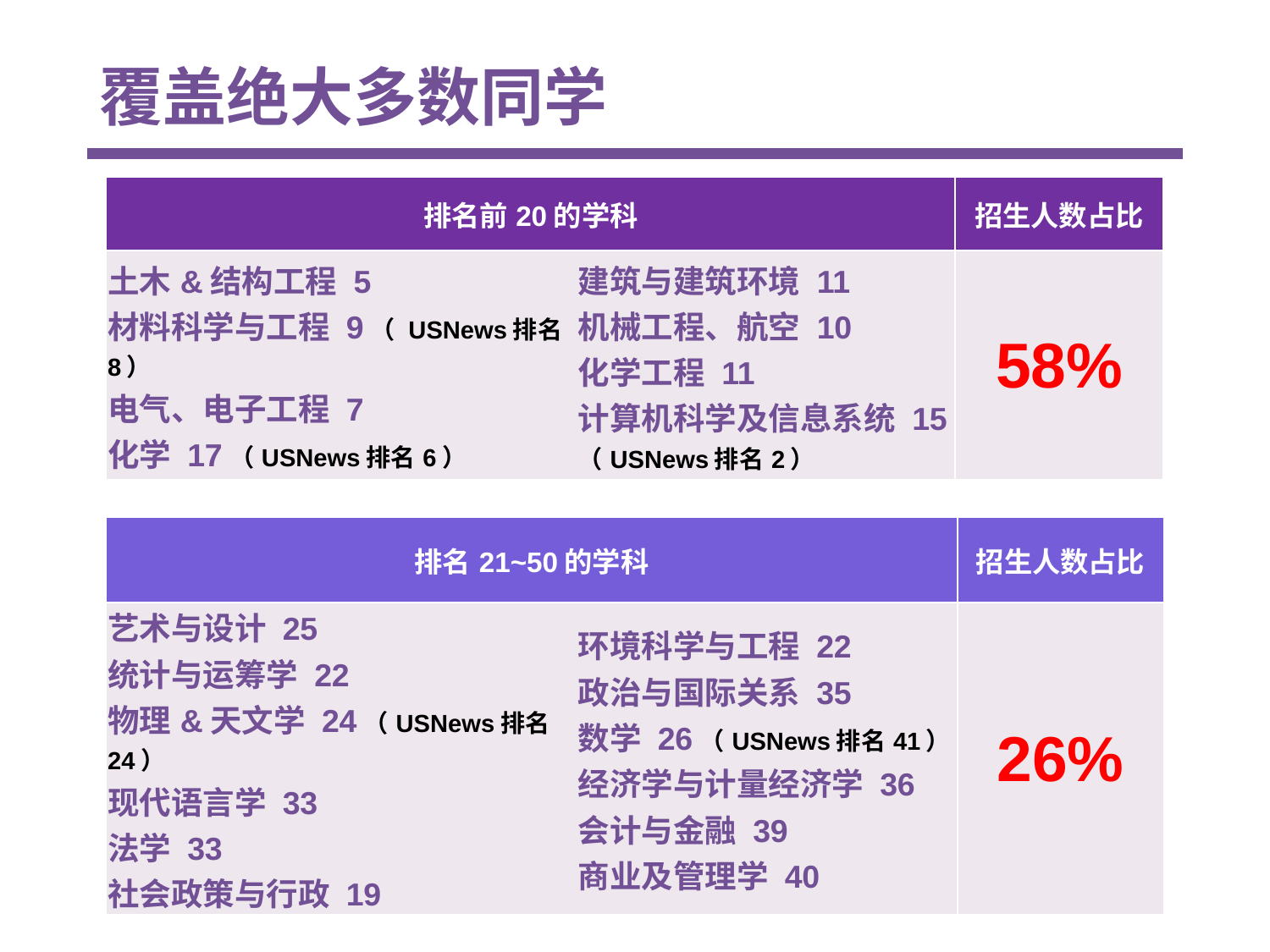

覆盖绝大多数同学
| 排名前20的学科 |  | 招生人数占比 |
| --- | --- | --- |
| 土木&结构工程 5 材料科学与工程 9（ USNews排名8） 电气、电子工程 7 化学 17（USNews排名6） | 建筑与建筑环境 11 机械工程、航空 10 化学工程 11 计算机科学及信息系统 15 （USNews排名2） | 58% |
| 排名21~50的学科 |  | 招生人数占比 |
| --- | --- | --- |
| 艺术与设计 25 统计与运筹学 22 物理&天文学 24（USNews排名24） 现代语言学 33 法学 33 社会政策与行政 19 | 环境科学与工程 22 政治与国际关系 35 数学 26（USNews排名41） 经济学与计量经济学 36 会计与金融 39 商业及管理学 40 | 26% |